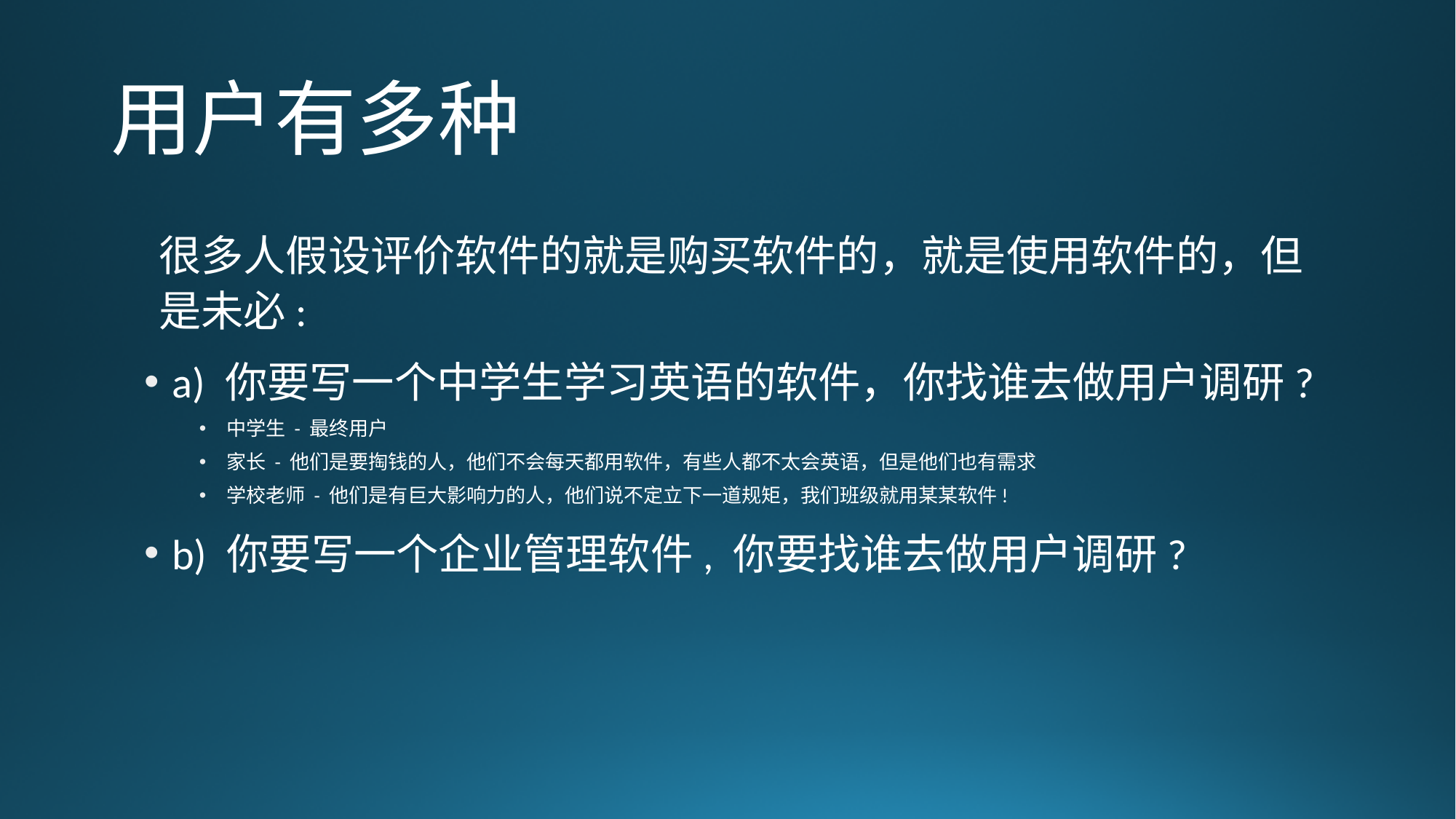

# 用户有多种
很多人假设评价软件的就是购买软件的，就是使用软件的，但是未必:
a) 你要写一个中学生学习英语的软件，你找谁去做用户调研?
中学生 - 最终用户
家长 - 他们是要掏钱的人，他们不会每天都用软件，有些人都不太会英语，但是他们也有需求
学校老师 - 他们是有巨大影响力的人，他们说不定立下一道规矩，我们班级就用某某软件!
b) 你要写一个企业管理软件, 你要找谁去做用户调研?